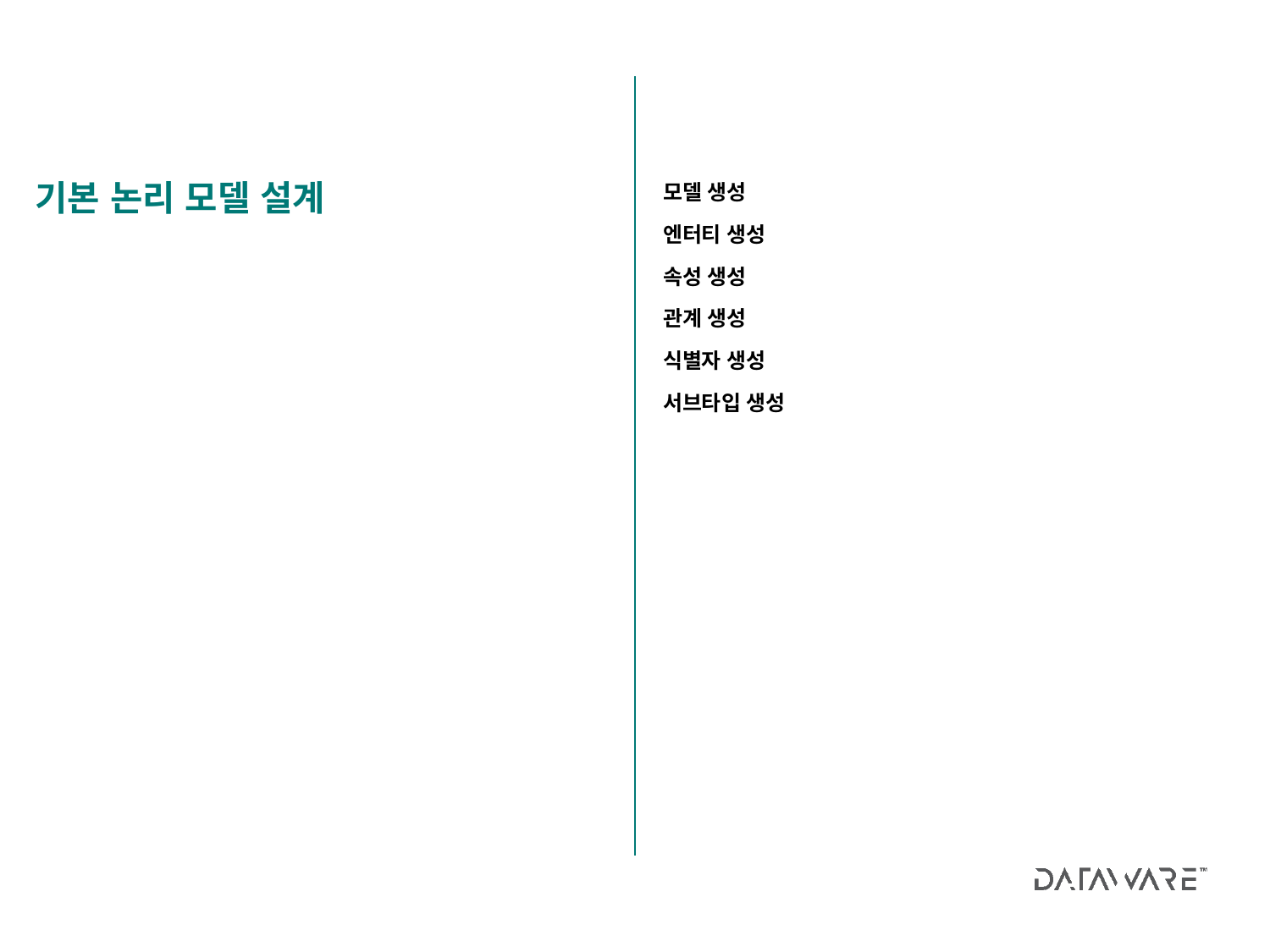

모델 생성
엔터티 생성
속성 생성
관계 생성
식별자 생성
서브타입 생성
기본 논리 모델 설계